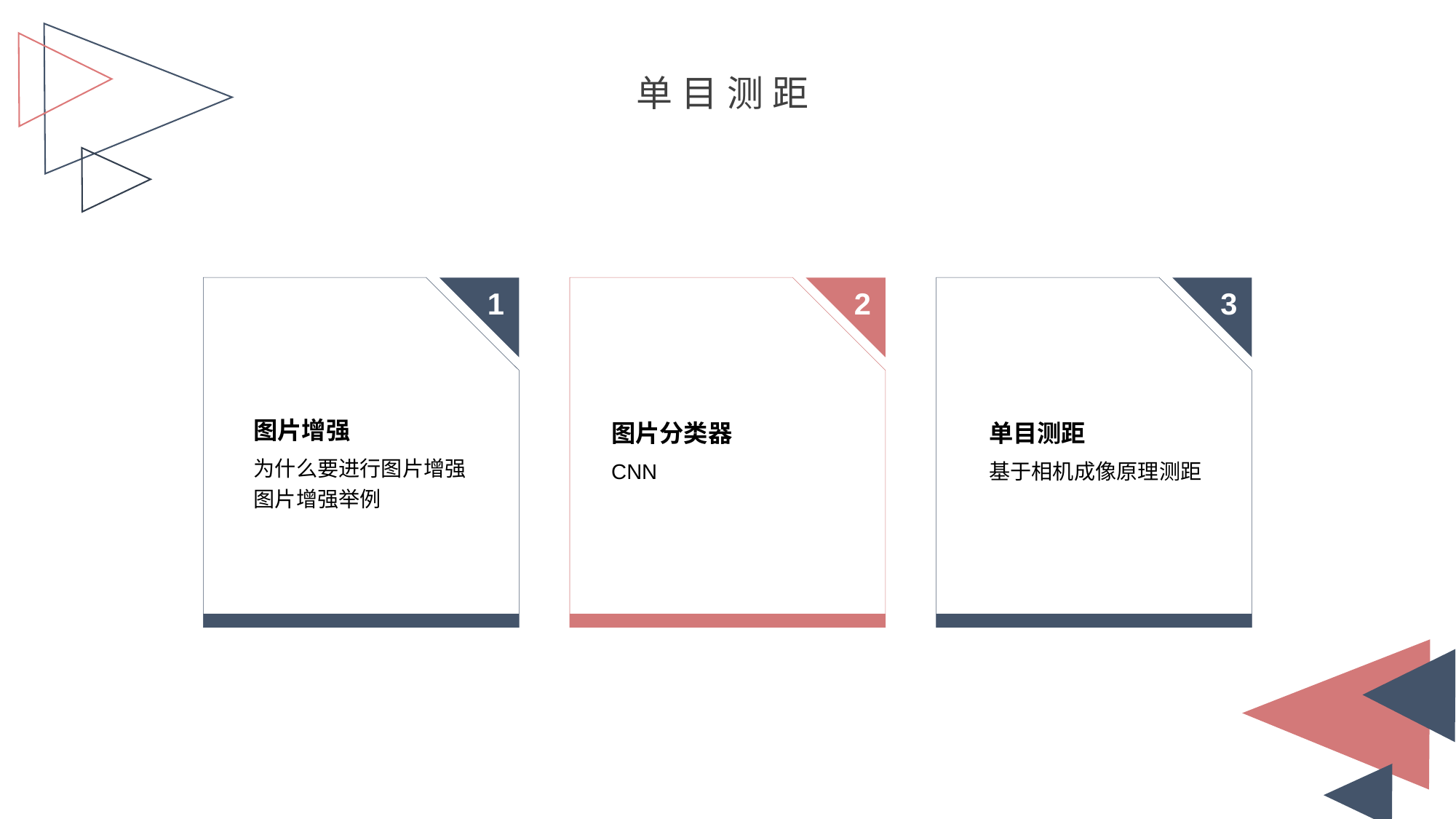

单目测距

1

2

3

图片增强
图片分类器
单目测距
为什么要进行图片增强
图片增强举例
CNN
基于相机成像原理测距